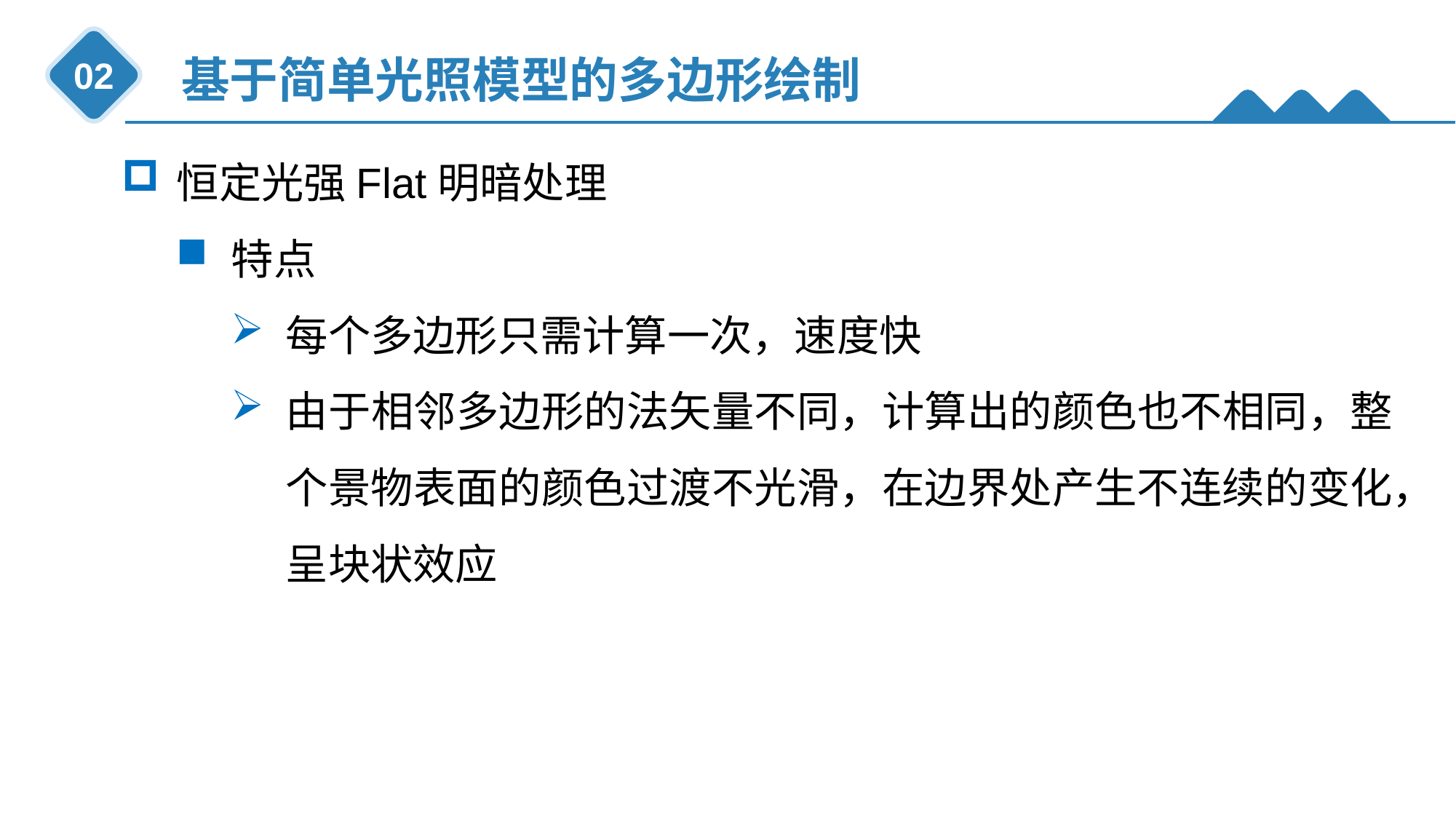

基于简单光照模型的多边形绘制
02

恒定光强Flat明暗处理
特点
每个多边形只需计算一次，速度快
由于相邻多边形的法矢量不同，计算出的颜色也不相同，整个景物表面的颜色过渡不光滑，在边界处产生不连续的变化，呈块状效应